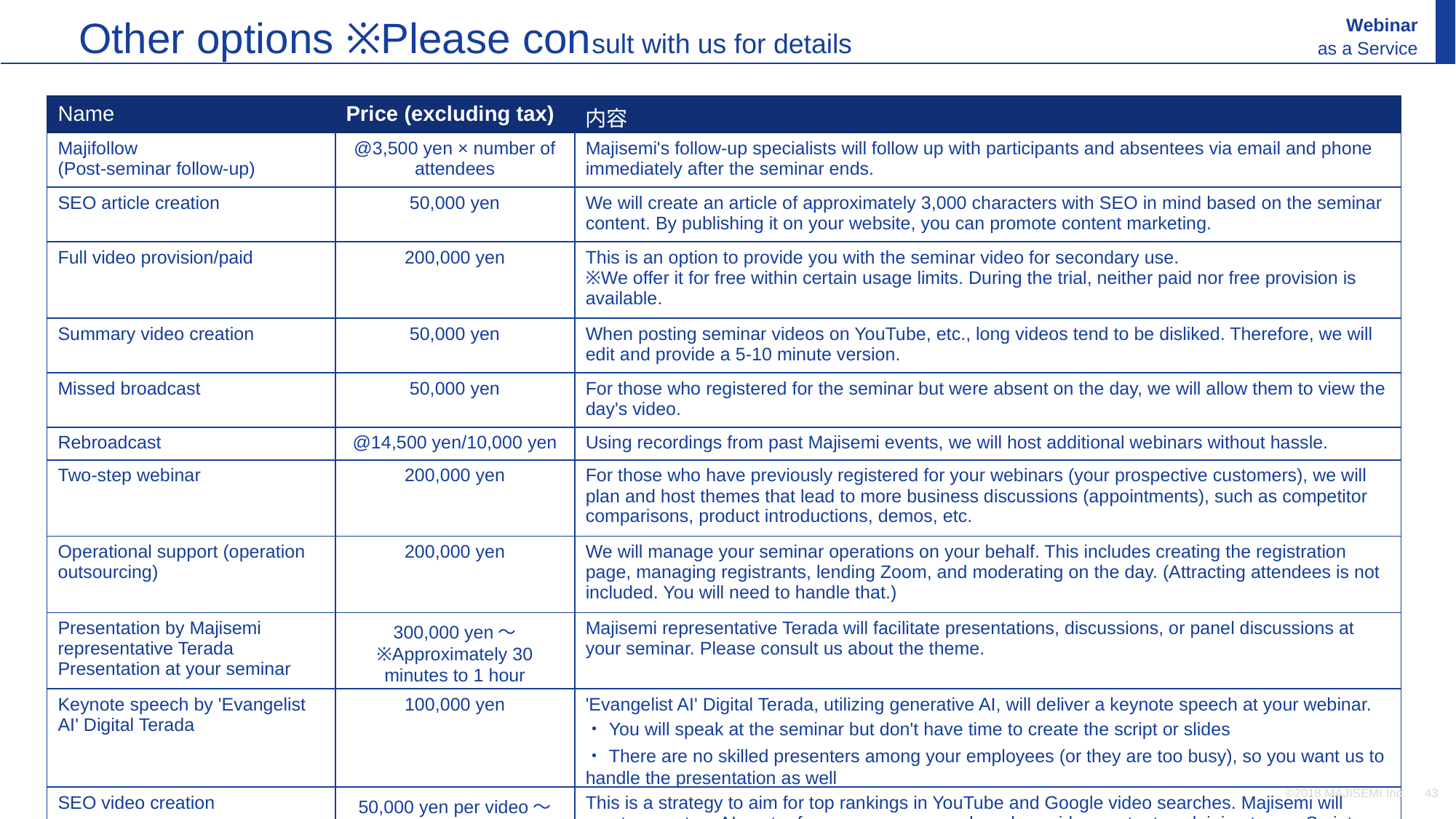

Other options ※Please consult with us for details

Webinar
as a Service
| Name | Price (excluding tax) | 内容 |
| --- | --- | --- |
| Majifollow (Post-seminar follow-up) | @3,500 yen × number of attendees | Majisemi's follow-up specialists will follow up with participants and absentees via email and phone immediately after the seminar ends. |
| SEO article creation | 50,000 yen | We will create an article of approximately 3,000 characters with SEO in mind based on the seminar content. By publishing it on your website, you can promote content marketing. |
| Full video provision/paid | 200,000 yen | This is an option to provide you with the seminar video for secondary use. ※We offer it for free within certain usage limits. During the trial, neither paid nor free provision is available. |
| Summary video creation | 50,000 yen | When posting seminar videos on YouTube, etc., long videos tend to be disliked. Therefore, we will edit and provide a 5-10 minute version. |
| Missed broadcast | 50,000 yen | For those who registered for the seminar but were absent on the day, we will allow them to view the day's video. |
| Rebroadcast | @14,500 yen/10,000 yen | Using recordings from past Majisemi events, we will host additional webinars without hassle. |
| Two-step webinar | 200,000 yen | For those who have previously registered for your webinars (your prospective customers), we will plan and host themes that lead to more business discussions (appointments), such as competitor comparisons, product introductions, demos, etc. |
| Operational support (operation outsourcing) | 200,000 yen | We will manage your seminar operations on your behalf. This includes creating the registration page, managing registrants, lending Zoom, and moderating on the day. (Attracting attendees is not included. You will need to handle that.) |
| Presentation by Majisemi representative Terada Presentation at your seminar | 300,000 yen～ ※Approximately 30 minutes to 1 hour | Majisemi representative Terada will facilitate presentations, discussions, or panel discussions at your seminar. Please consult us about the theme. |
| Keynote speech by 'Evangelist AI' Digital Terada | 100,000 yen | 'Evangelist AI' Digital Terada, utilizing generative AI, will deliver a keynote speech at your webinar. ・You will speak at the seminar but don't have time to create the script or slides ・There are no skilled presenters among your employees (or they are too busy), so you want us to handle the presentation as well |
| SEO video creation | 50,000 yen per video～ ※In units of 10 videos, excluding initial costs | This is a strategy to aim for top rankings in YouTube and Google video searches. Majisemi will create a custom AI avatar for your company and produce video content explaining terms. Scripts will also be delivered, and blog utilization is possible. |
| Product comparison video creation | 500,000 yen～ ※Excluding initial costs | We will create competitive product comparison videos to strongly recognize the strengths of your products. Majisemi will create a custom AI avatar for your company and produce product comparison video content. Distribution via webinar is also possible. |
©2018 MAJISEMI Inc.
43